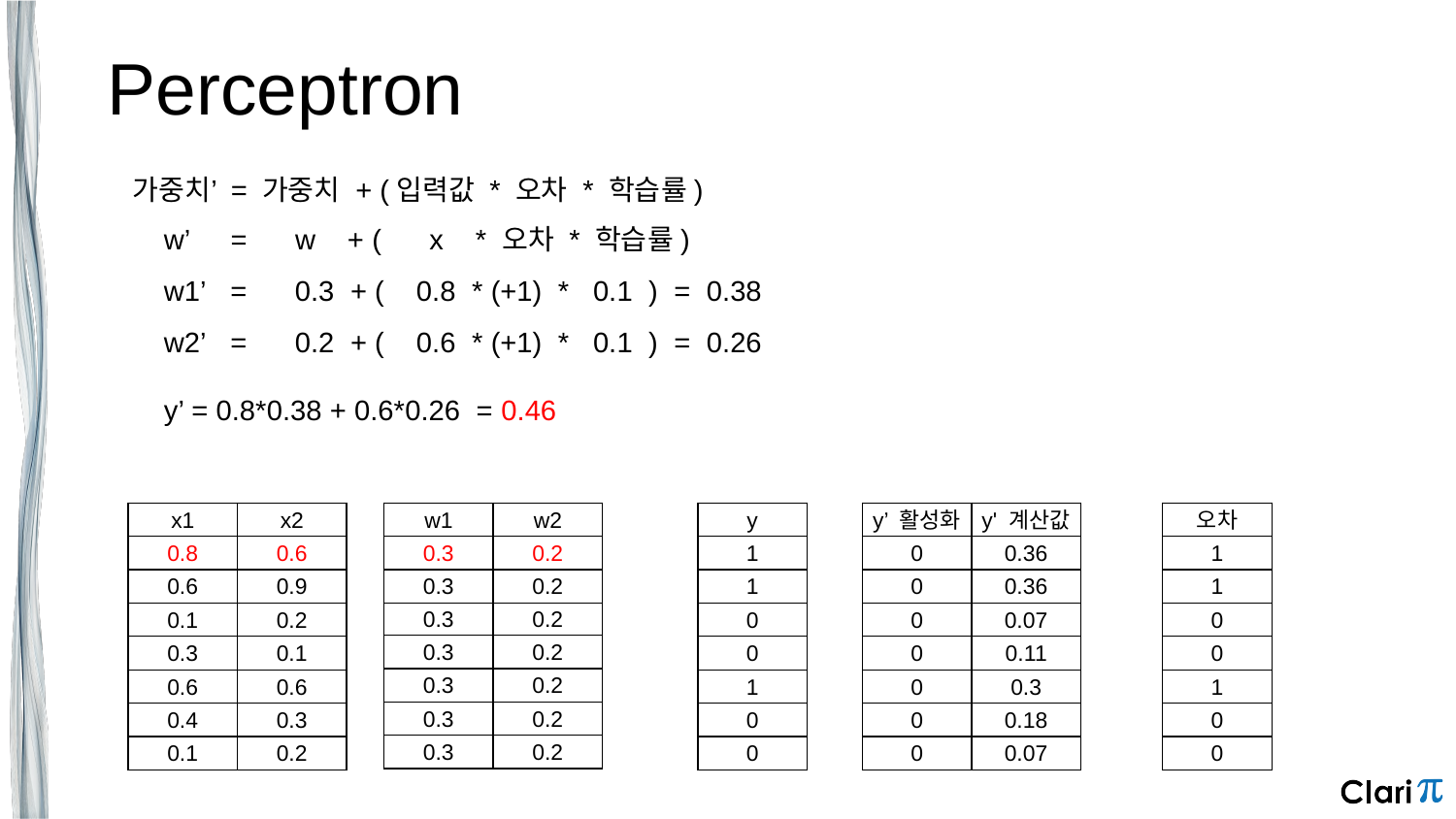

Perceptron
가중치’ = 가중치 + (입력값 * 오차 * 학습률)
w’     =      w    + (      x    * 오차 * 학습률)
w1’   =      0.3  + (    0.8  * (+1)  *   0.1  )  =  0.38
w2’   =      0.2  + (    0.6  * (+1)  *   0.1  )  =  0.26
y’ = 0.8*0.38 + 0.6*0.26  = 0.46
| x1 | x2 |
| --- | --- |
| 0.8 | 0.6 |
| 0.6 | 0.9 |
| 0.1 | 0.2 |
| 0.3 | 0.1 |
| 0.6 | 0.6 |
| 0.4 | 0.3 |
| 0.1 | 0.2 |
| w1 | w2 |
| --- | --- |
| 0.3 | 0.2 |
| 0.3 | 0.2 |
| 0.3 | 0.2 |
| 0.3 | 0.2 |
| 0.3 | 0.2 |
| 0.3 | 0.2 |
| 0.3 | 0.2 |
| y |
| --- |
| 1 |
| 1 |
| 0 |
| 0 |
| 1 |
| 0 |
| 0 |
| y’ 활성화 |
| --- |
| 0 |
| 0 |
| 0 |
| 0 |
| 0 |
| 0 |
| 0 |
| y' 계산값 |
| --- |
| 0.36 |
| 0.36 |
| 0.07 |
| 0.11 |
| 0.3 |
| 0.18 |
| 0.07 |
| 오차 |
| --- |
| 1 |
| 1 |
| 0 |
| 0 |
| 1 |
| 0 |
| 0 |